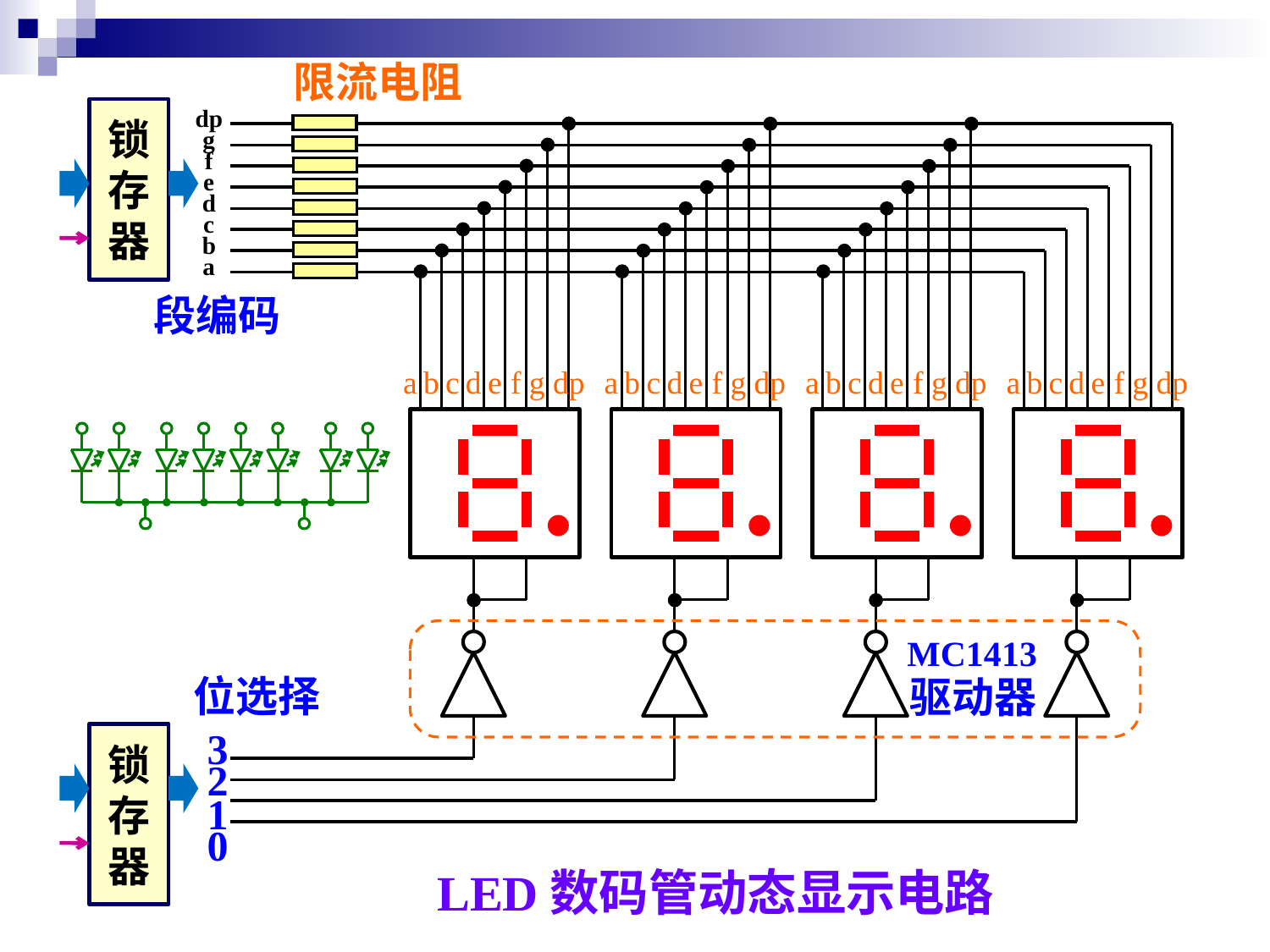

限流电阻
锁存器
dp
g
f
e
d
c
b
a

段编码
a
b
c
d
e
f
g
dp

a
b
c
d
e
f
g
dp

a
b
c
d
e
f
g
dp

a
b
c
d
e
f
g
dp

MC1413

位选择
驱动器
3
锁存器
2

1
0
LED数码管动态显示电路